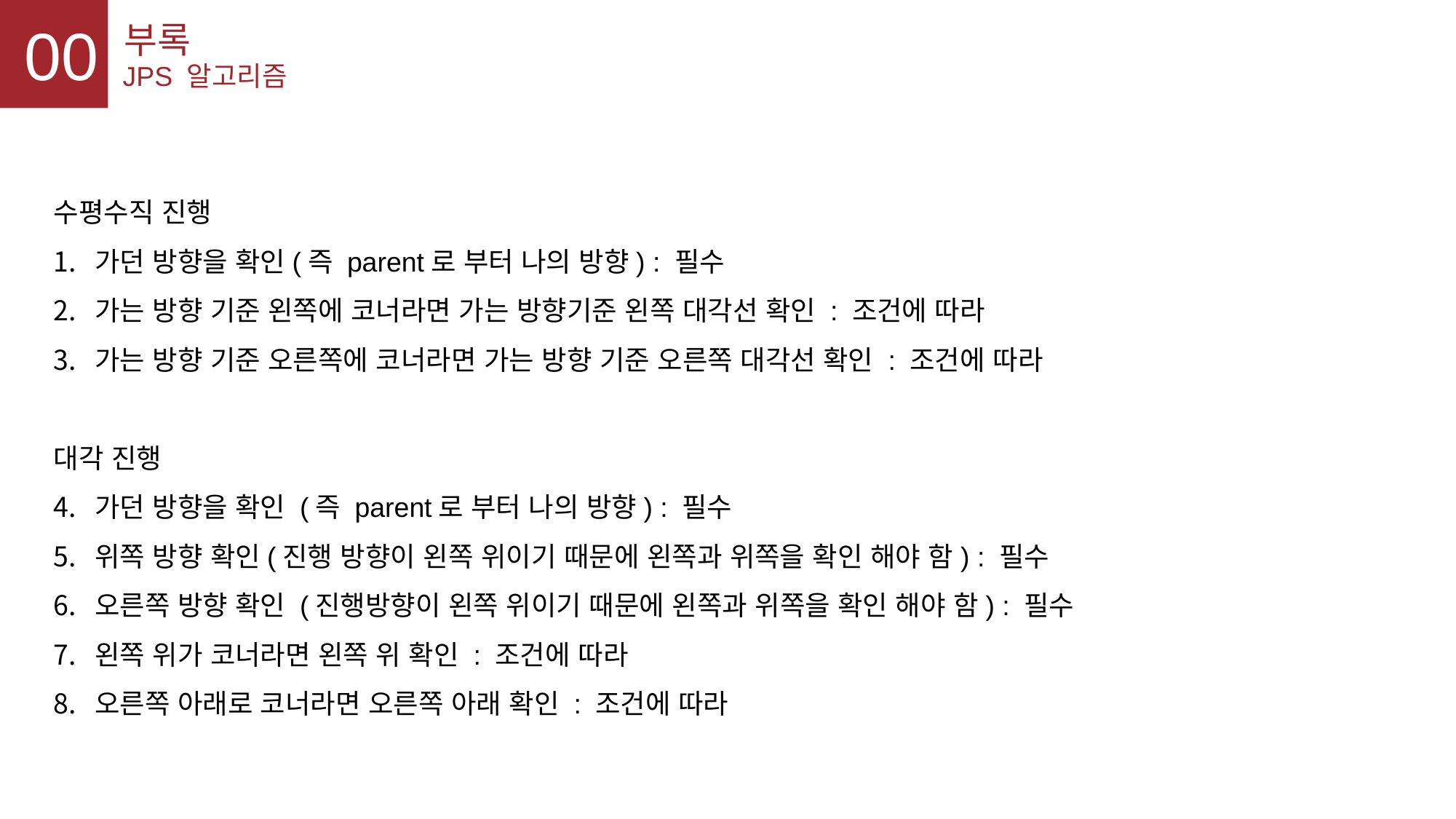

00
부록
JPS 알고리즘

수평수직 진행
가던 방향을 확인(즉 parent로 부터 나의 방향) : 필수
가는 방향 기준 왼쪽에 코너라면 가는 방향기준 왼쪽 대각선 확인 : 조건에 따라
가는 방향 기준 오른쪽에 코너라면 가는 방향 기준 오른쪽 대각선 확인 : 조건에 따라

대각 진행
가던 방향을 확인 (즉 parent로 부터 나의 방향) : 필수
위쪽 방향 확인(진행 방향이 왼쪽 위이기 때문에 왼쪽과 위쪽을 확인 해야 함) : 필수
오른쪽 방향 확인 (진행방향이 왼쪽 위이기 때문에 왼쪽과 위쪽을 확인 해야 함) : 필수
왼쪽 위가 코너라면 왼쪽 위 확인 : 조건에 따라
오른쪽 아래로 코너라면 오른쪽 아래 확인 : 조건에 따라